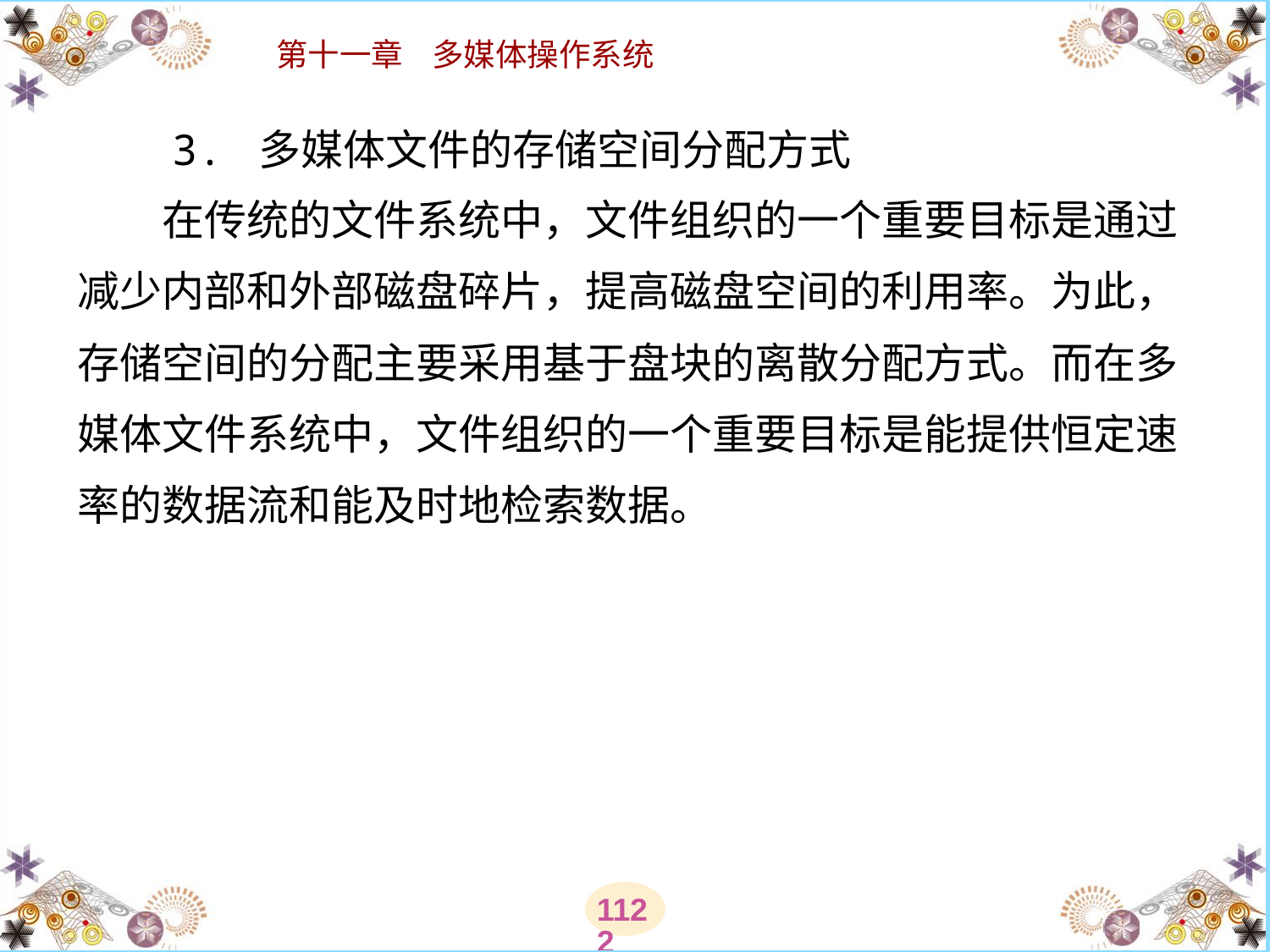

# 3. 多媒体文件的存储空间分配方式 　　在传统的文件系统中，文件组织的一个重要目标是通过减少内部和外部磁盘碎片，提高磁盘空间的利用率。为此，存储空间的分配主要采用基于盘块的离散分配方式。而在多媒体文件系统中，文件组织的一个重要目标是能提供恒定速率的数据流和能及时地检索数据。